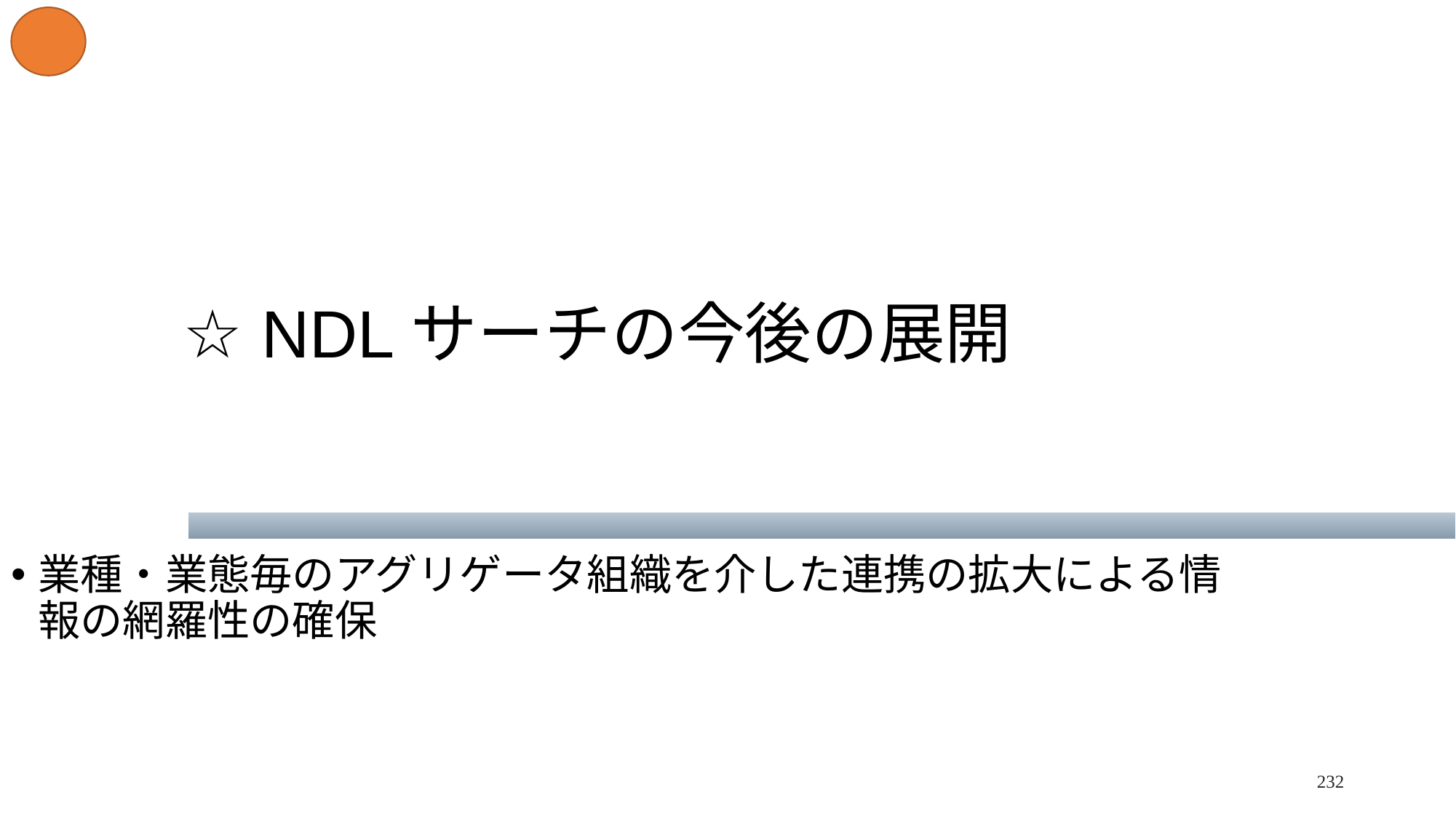

# ☆ NDLサーチの今後の展開
業種・業態毎のアグリゲータ組織を介した連携の拡大による情報の網羅性の確保

232